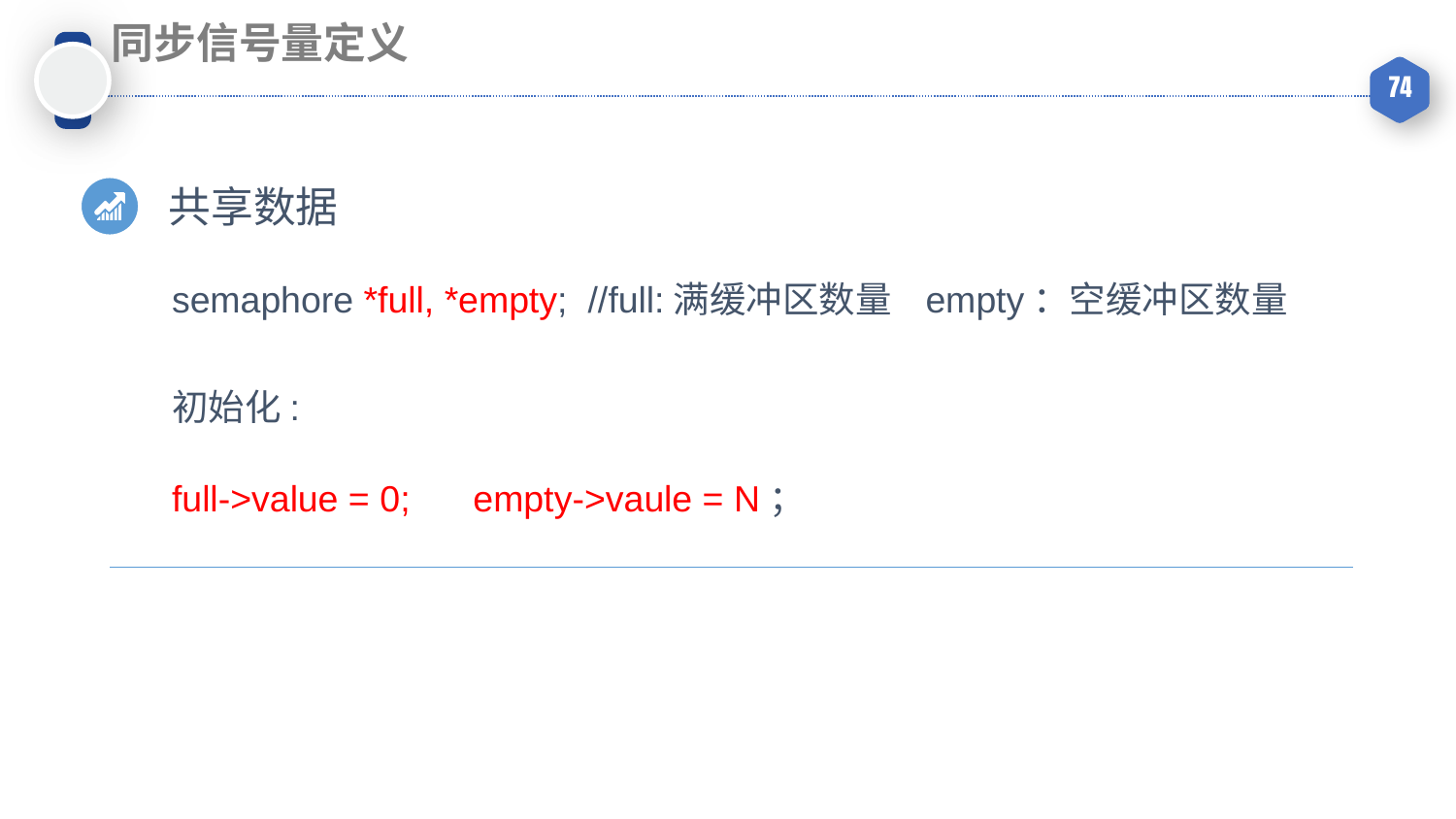

同步信号量定义

共享数据
semaphore *full, *empty;  //full:满缓冲区数量   empty：空缓冲区数量
初始化:
full->value = 0;	 empty->vaule = N；